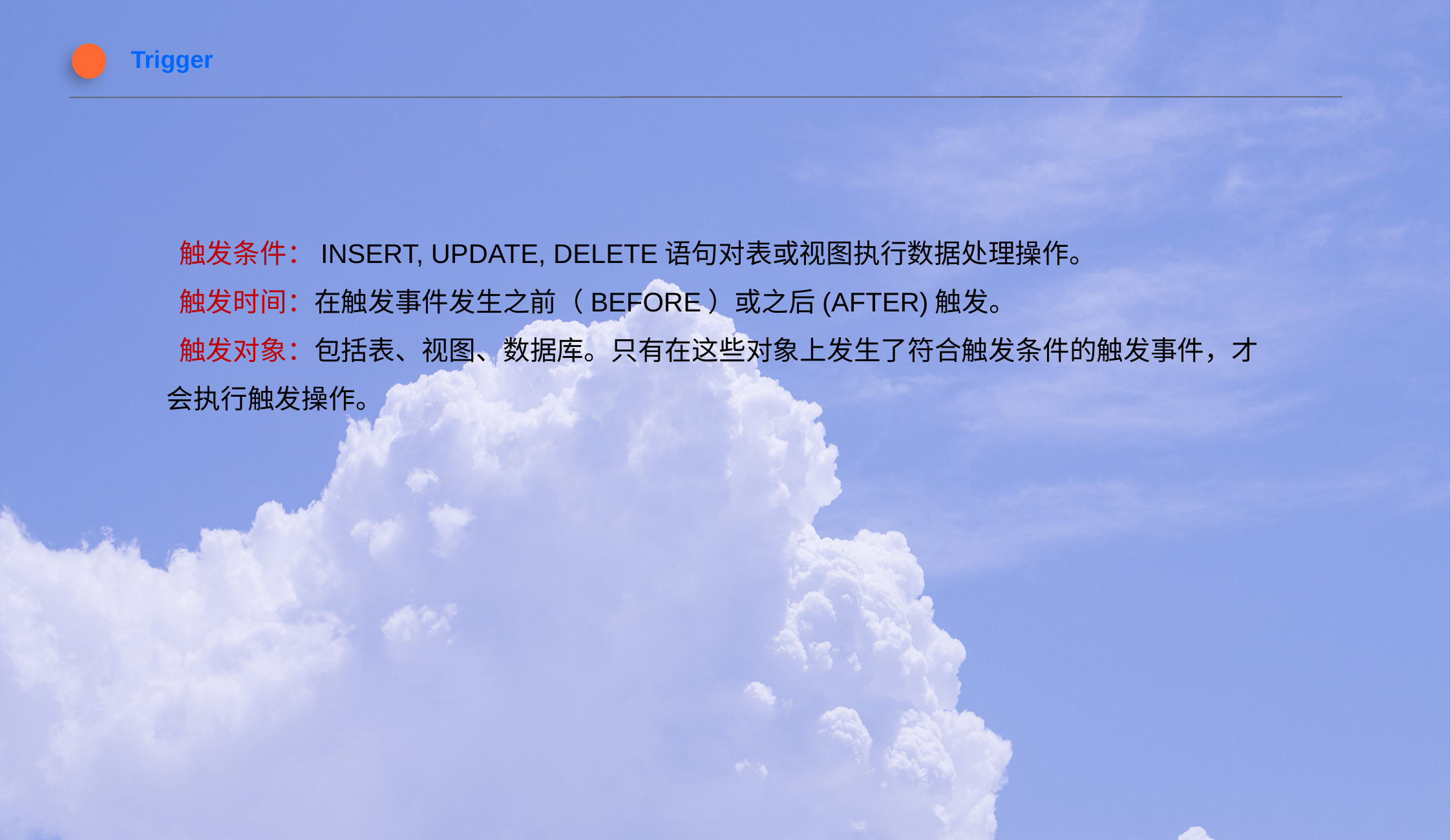

Trigger

 触发条件：INSERT, UPDATE, DELETE语句对表或视图执行数据处理操作。
 触发时间：在触发事件发生之前（BEFORE）或之后(AFTER)触发。
 触发对象：包括表、视图、数据库。只有在这些对象上发生了符合触发条件的触发事件，才会执行触发操作。